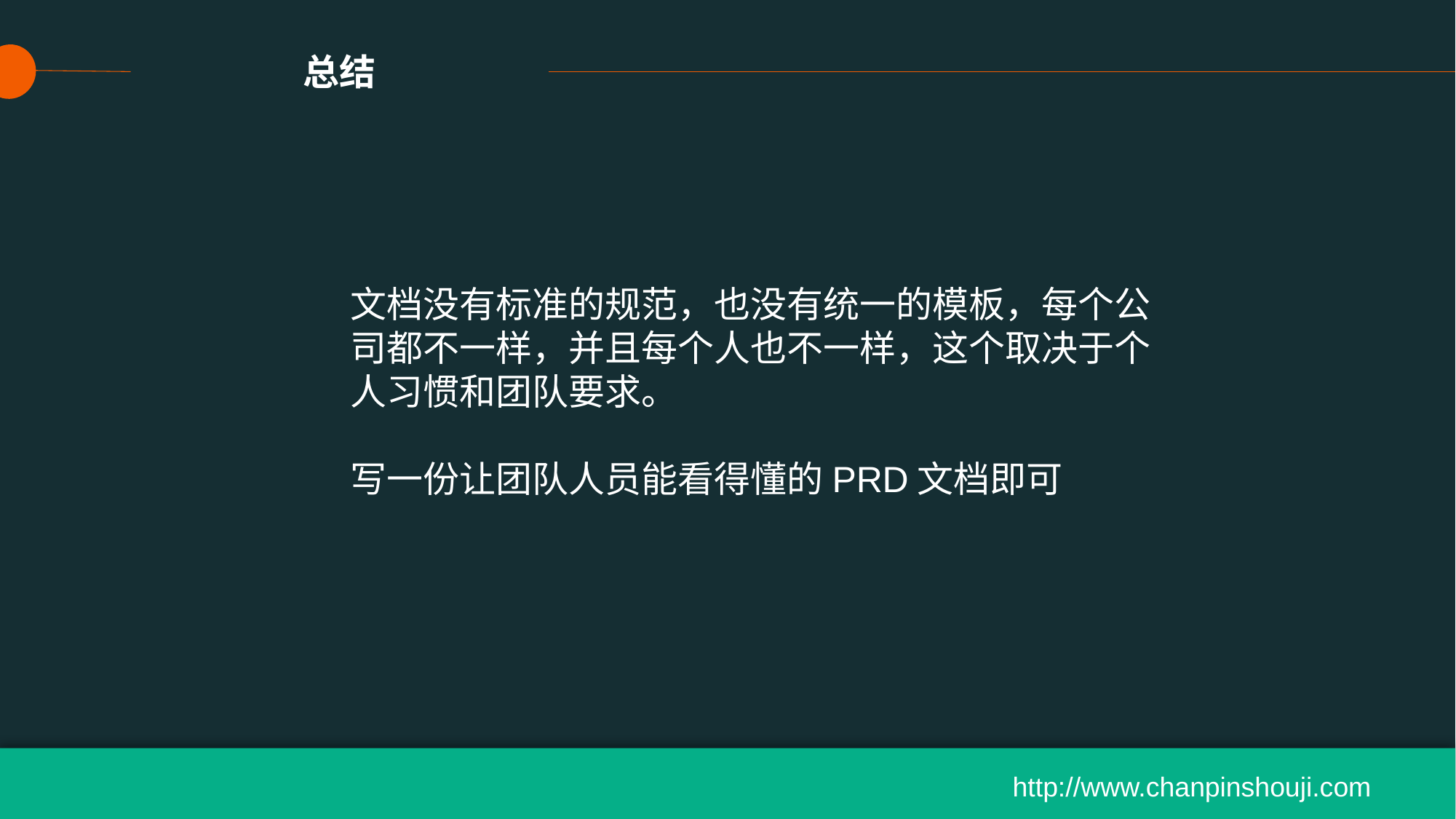

总结
文档没有标准的规范，也没有统一的模板，每个公司都不一样，并且每个人也不一样，这个取决于个人习惯和团队要求。

写一份让团队人员能看得懂的PRD文档即可
http://www.chanpinshouji.com